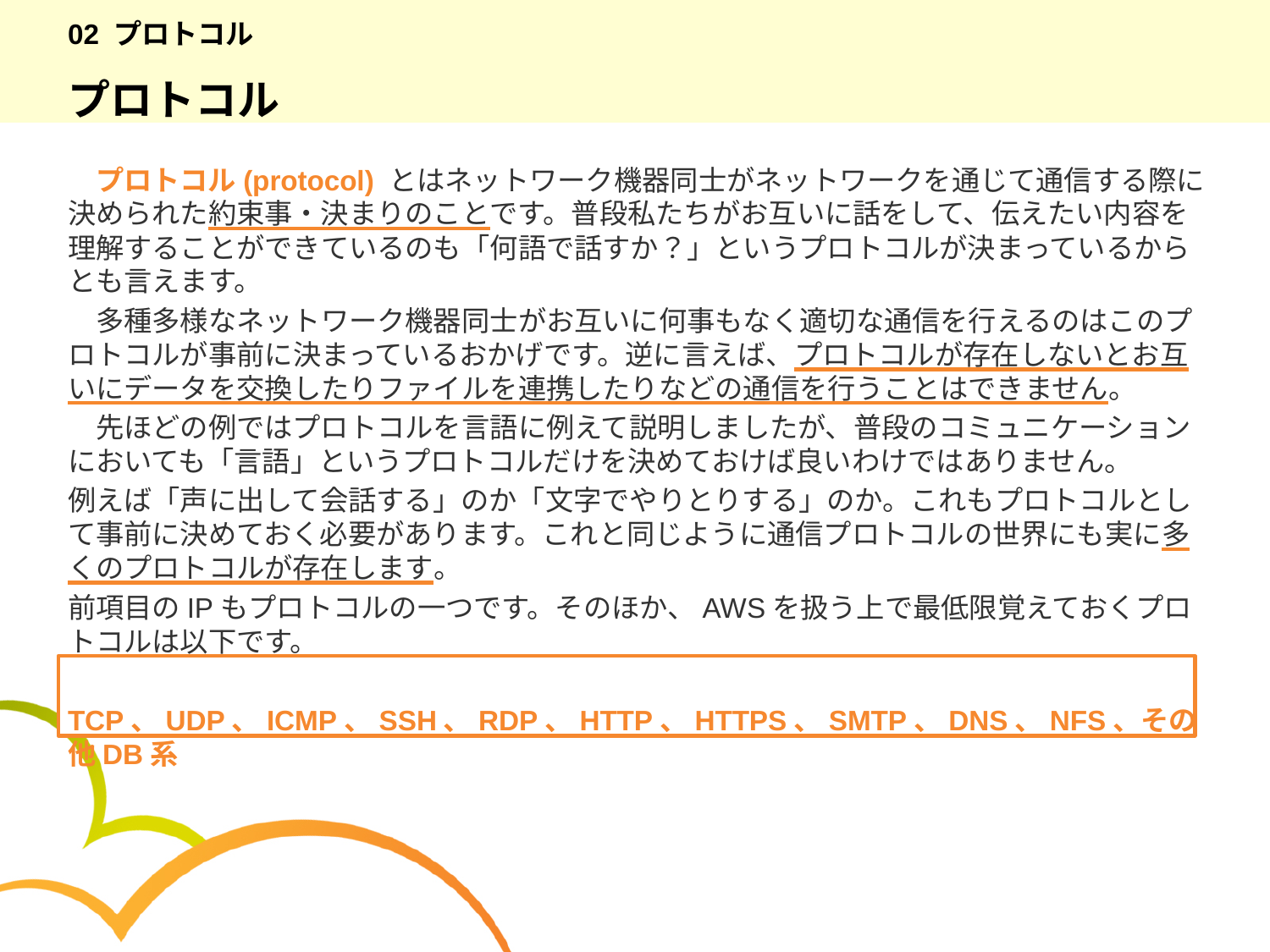

# 02 プロトコル
プロトコル
　プロトコル(protocol) とはネットワーク機器同士がネットワークを通じて通信する際に決められた約束事・決まりのことです。普段私たちがお互いに話をして、伝えたい内容を理解することができているのも「何語で話すか？」というプロトコルが決まっているからとも言えます。
　多種多様なネットワーク機器同士がお互いに何事もなく適切な通信を行えるのはこのプロトコルが事前に決まっているおかげです。逆に言えば、プロトコルが存在しないとお互いにデータを交換したりファイルを連携したりなどの通信を行うことはできません。
　先ほどの例ではプロトコルを言語に例えて説明しましたが、普段のコミュニケーションにおいても「言語」というプロトコルだけを決めておけば良いわけではありません。
例えば「声に出して会話する」のか「文字でやりとりする」のか。これもプロトコルとして事前に決めておく必要があります。これと同じように通信プロトコルの世界にも実に多くのプロトコルが存在します。
前項目のIPもプロトコルの一つです。そのほか、AWSを扱う上で最低限覚えておくプロトコルは以下です。

TCP、UDP、ICMP、SSH、RDP、HTTP、HTTPS、SMTP、DNS、NFS、その他DB系